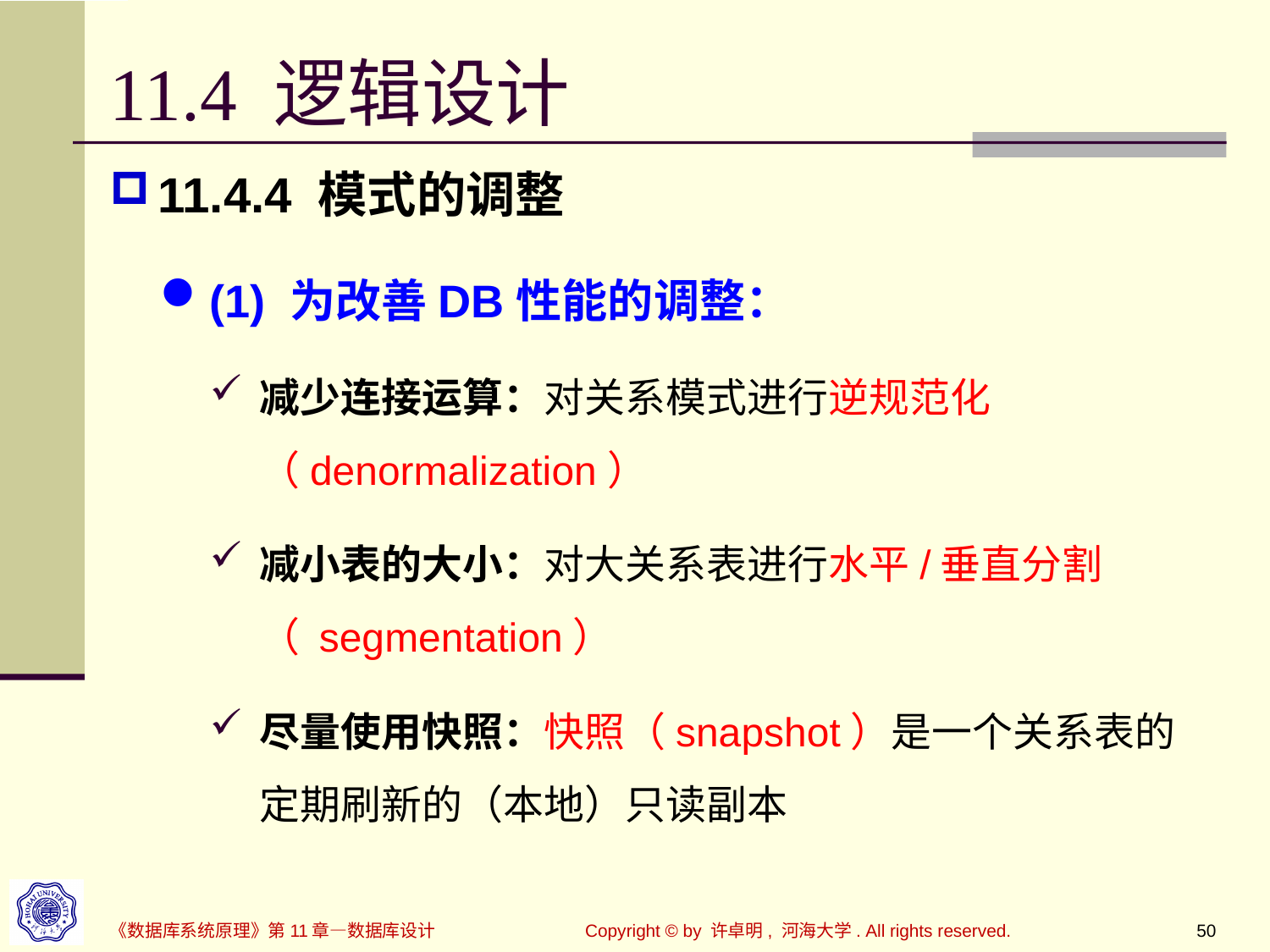

# 11.4 逻辑设计
11.4.4 模式的调整
(1) 为改善DB性能的调整：
减少连接运算：对关系模式进行逆规范化（denormalization）
减小表的大小：对大关系表进行水平/垂直分割（ segmentation）
尽量使用快照：快照（snapshot）是一个关系表的定期刷新的（本地）只读副本
Copyright © by 许卓明, 河海大学. All rights reserved.
50
《数据库系统原理》第11章—数据库设计